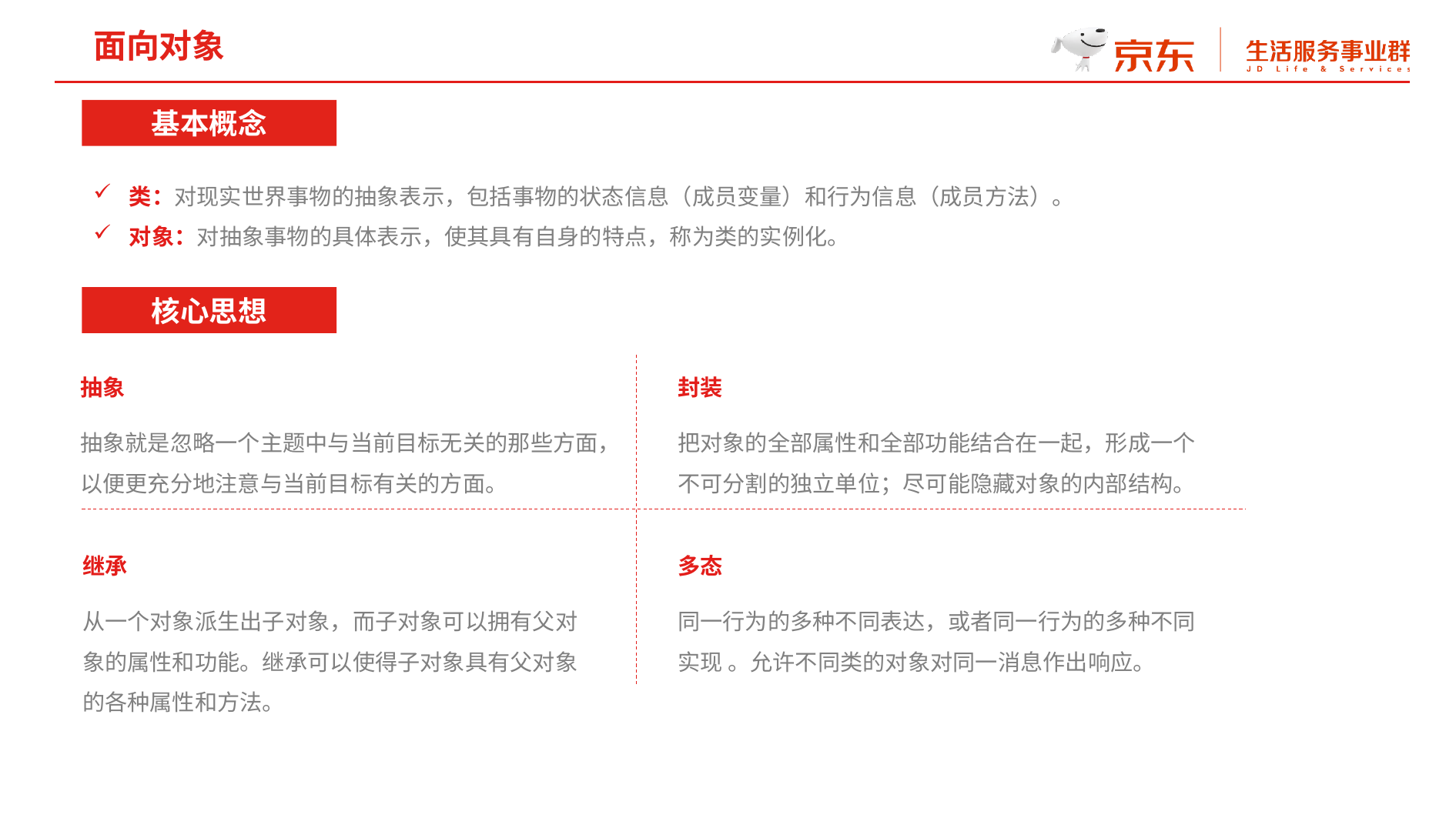

面向对象
基本概念
类：对现实世界事物的抽象表示，包括事物的状态信息（成员变量）和行为信息（成员方法）。
对象：对抽象事物的具体表示，使其具有自身的特点，称为类的实例化。
核心思想
封装
把对象的全部属性和全部功能结合在一起，形成一个不可分割的独立单位；尽可能隐藏对象的内部结构。
抽象
抽象就是忽略一个主题中与当前目标无关的那些方面，以便更充分地注意与当前目标有关的方面。
继承
从一个对象派生出子对象，而子对象可以拥有父对象的属性和功能。继承可以使得子对象具有父对象的各种属性和方法。
多态
同一行为的多种不同表达，或者同一行为的多种不同实现 。允许不同类的对象对同一消息作出响应。